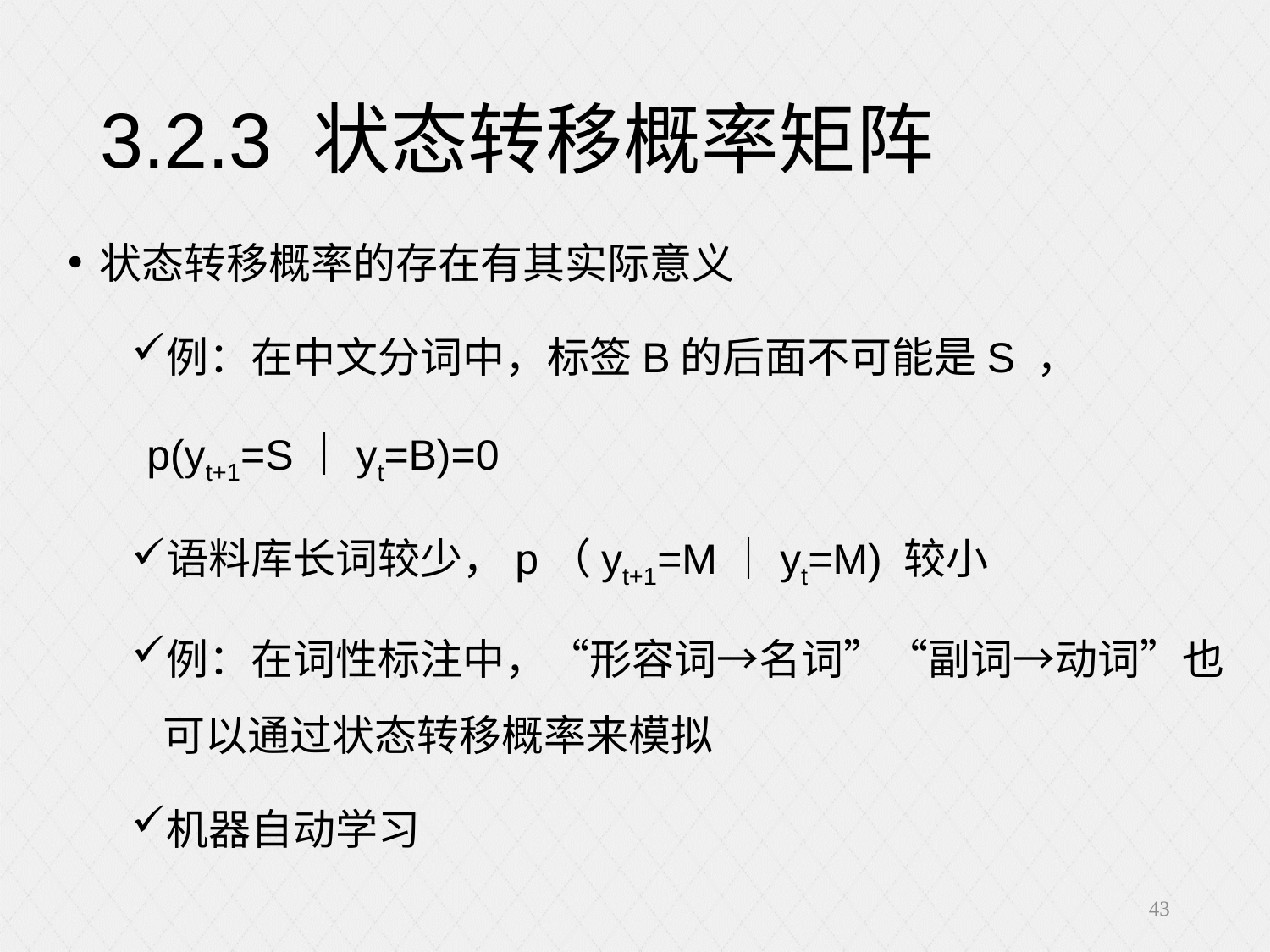

# 3.2.3 状态转移概率矩阵
状态转移概率的存在有其实际意义
例：在中文分词中，标签B的后面不可能是S ，
    p(yt+1=S｜yt=B)=0
语料库长词较少，p（yt+1=M｜yt=M) 较小
例：在词性标注中，“形容词→名词”“副词→动词”也可以通过状态转移概率来模拟
机器自动学习
43